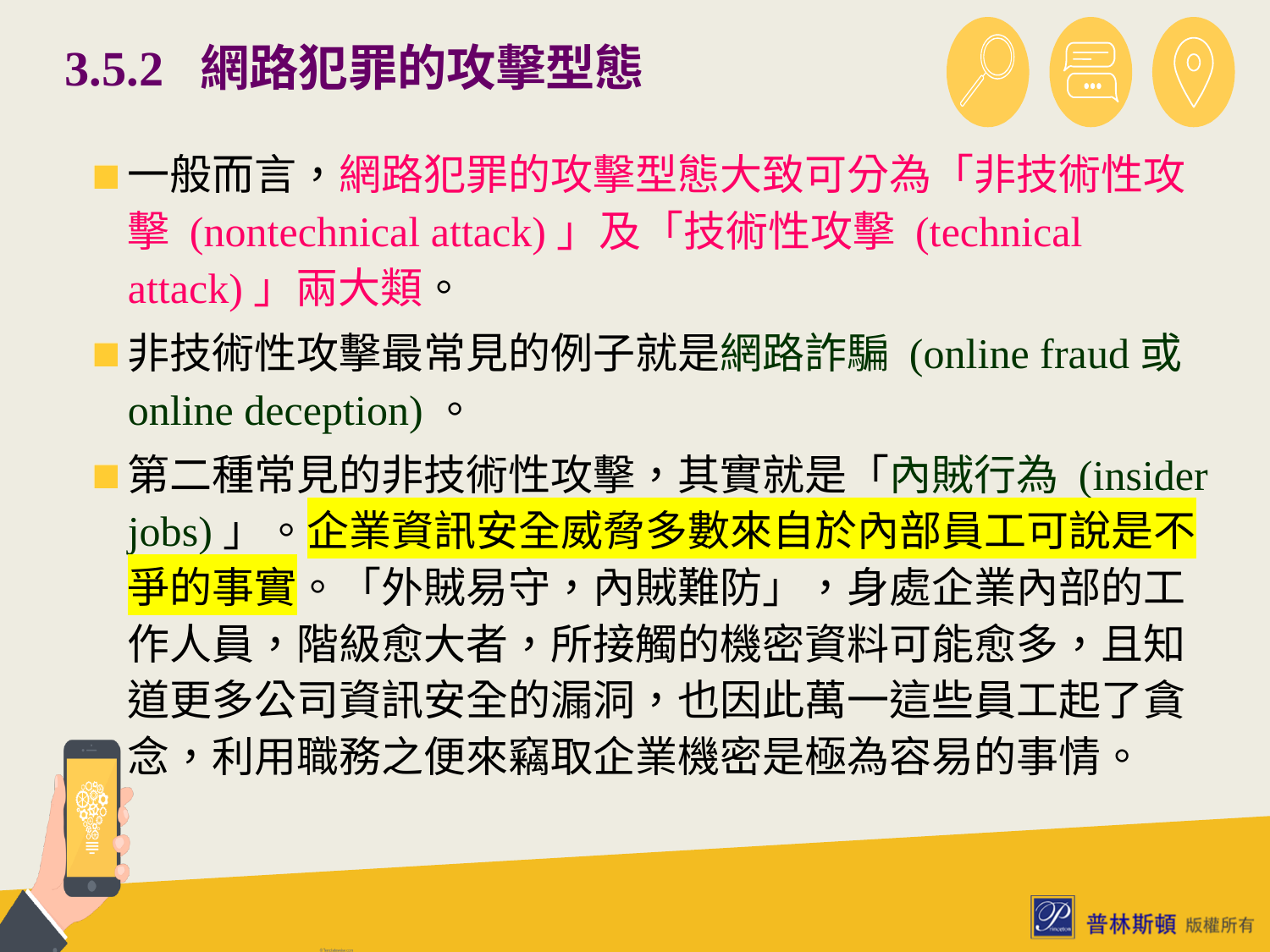

# 3.5.2  網路犯罪的攻擊型態
一般而言，網路犯罪的攻擊型態大致可分為「非技術性攻擊 (nontechnical attack)」及「技術性攻擊 (technical attack)」兩大類。
非技術性攻擊最常見的例子就是網路詐騙 (online fraud或online deception)。
第二種常見的非技術性攻擊，其實就是「內賊行為 (insider jobs)」。企業資訊安全威脅多數來自於內部員工可說是不爭的事實。「外賊易守，內賊難防」，身處企業內部的工作人員，階級愈大者，所接觸的機密資料可能愈多，且知道更多公司資訊安全的漏洞，也因此萬一這些員工起了貪念，利用職務之便來竊取企業機密是極為容易的事情。